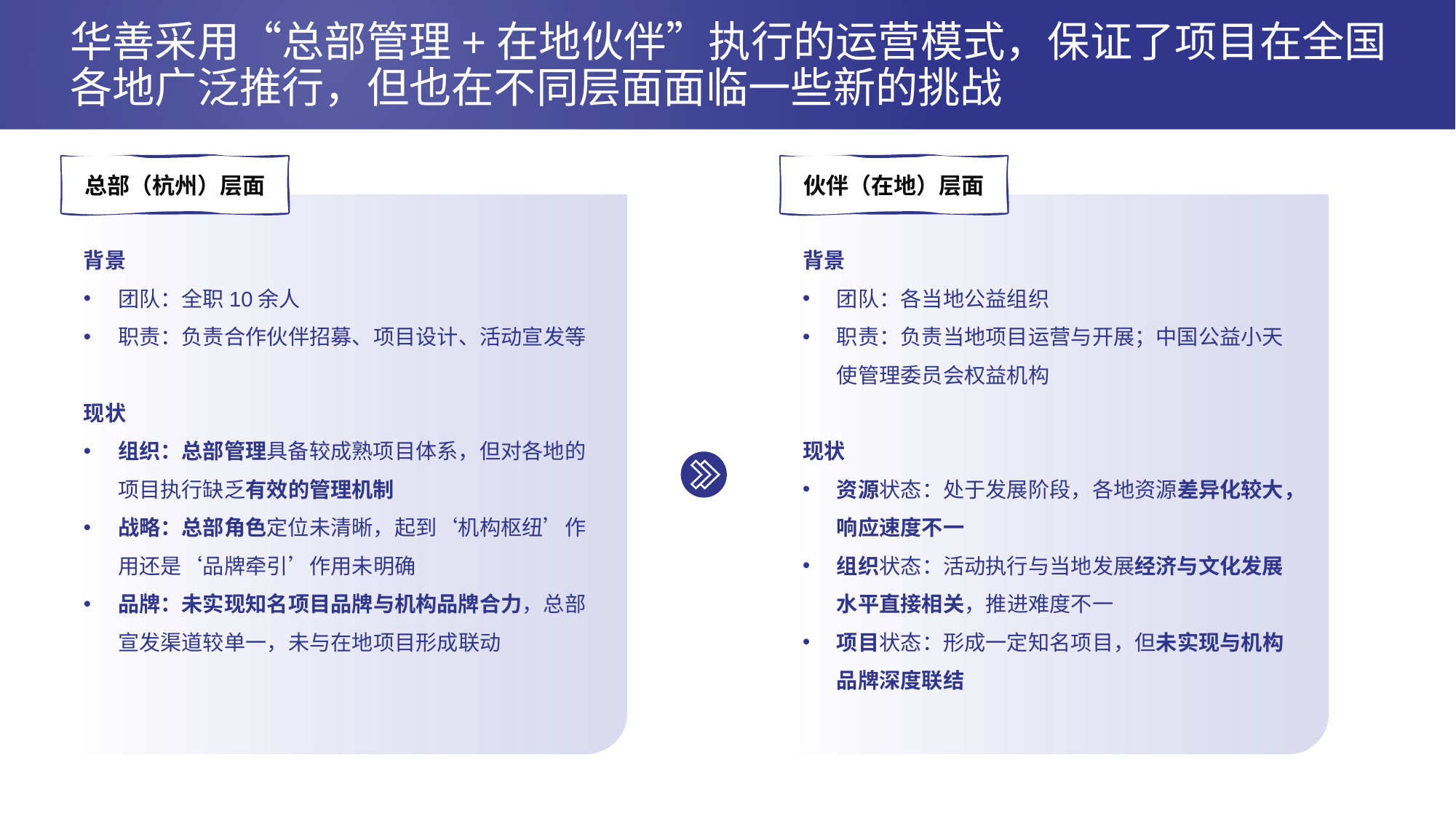

# 华善采用“总部管理+在地伙伴”执行的运营模式，保证了项目在全国各地广泛推行，但也在不同层面面临一些新的挑战
总部（杭州）层面
伙伴（在地）层面

背景
团队：全职10余人
职责：负责合作伙伴招募、项目设计、活动宣发等

现状
组织：总部管理具备较成熟项目体系，但对各地的项目执行缺乏有效的管理机制
战略：总部角色定位未清晰，起到‘机构枢纽’作用还是‘品牌牵引’作用未明确
品牌：未实现知名项目品牌与机构品牌合力，总部宣发渠道较单一，未与在地项目形成联动
背景
团队：各当地公益组织
职责：负责当地项目运营与开展；中国公益小天使管理委员会权益机构

现状
资源状态：处于发展阶段，各地资源差异化较大，响应速度不一
组织状态：活动执行与当地发展经济与文化发展水平直接相关，推进难度不一
项目状态：形成一定知名项目，但未实现与机构品牌深度联结